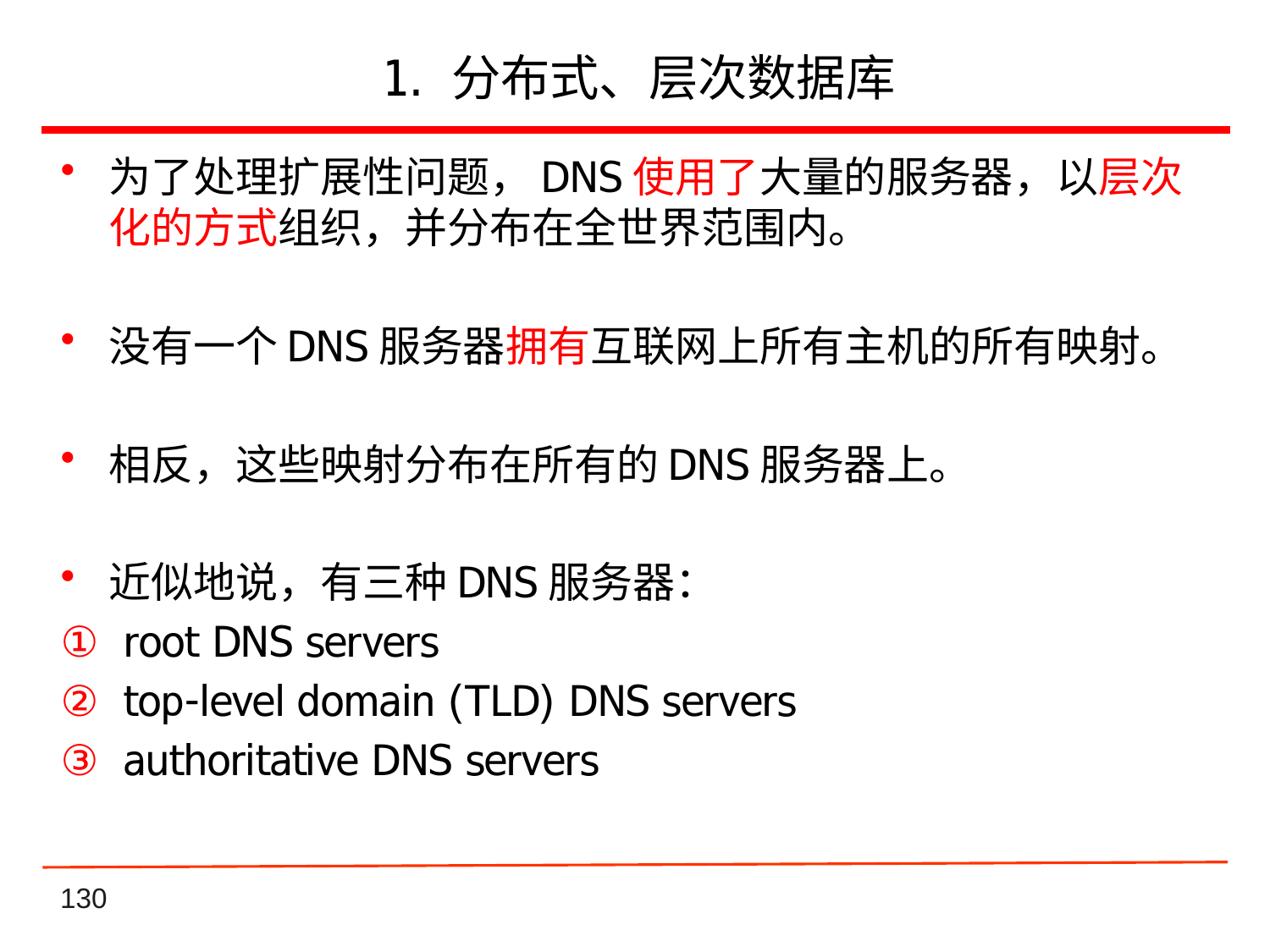

# 1. 分布式、层次数据库
为了处理扩展性问题，DNS使用了大量的服务器，以层次化的方式组织，并分布在全世界范围内。

没有一个DNS服务器拥有互联网上所有主机的所有映射。

相反，这些映射分布在所有的DNS服务器上。

近似地说，有三种DNS服务器：
root DNS servers
top-level domain (TLD) DNS servers
authoritative DNS servers